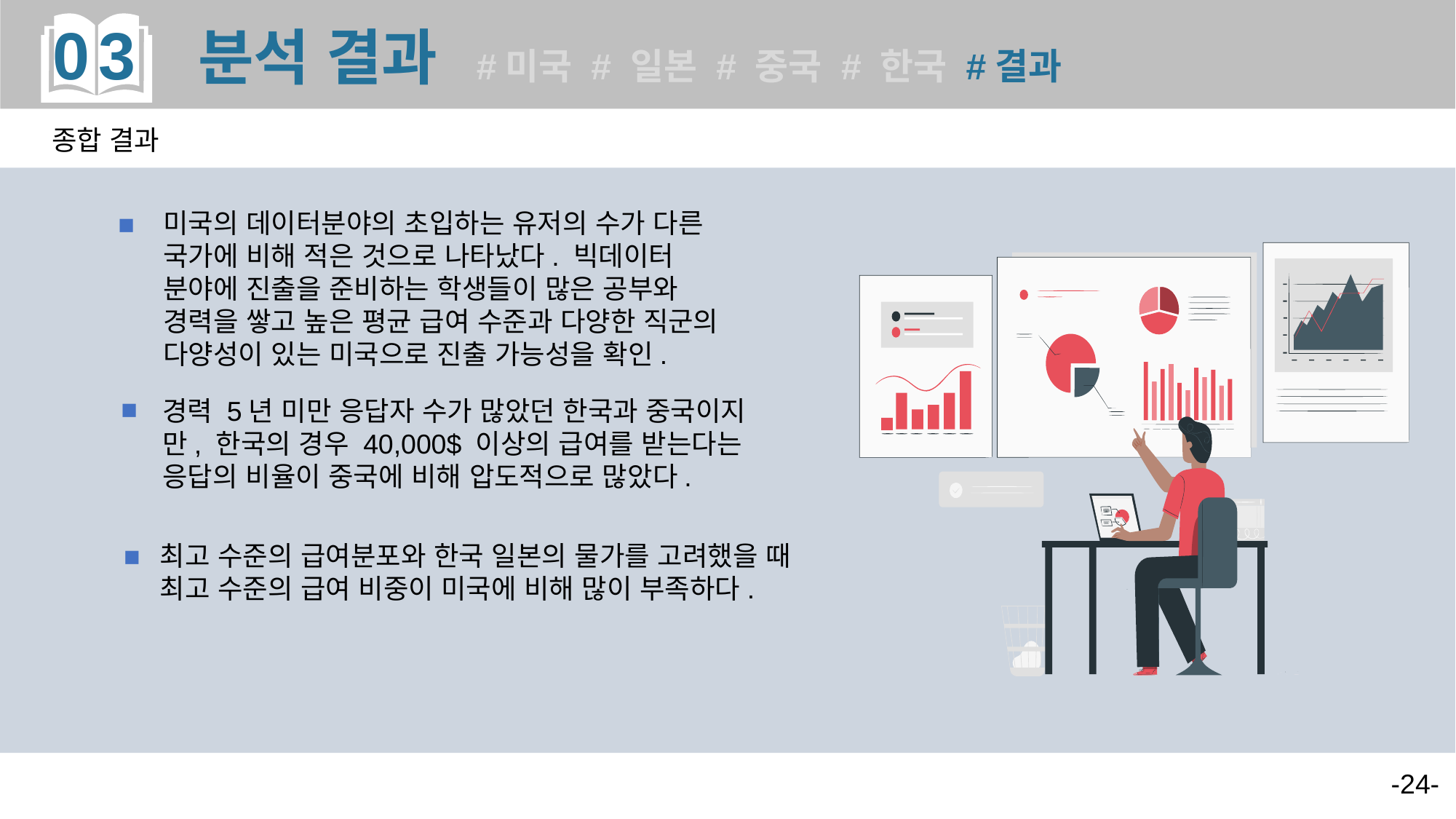

03  분석 결과  #미국 # 일본 # 중국 # 한국 #결과

종합 결과

미국의 데이터분야의 초입하는 유저의 수가 다른 국가에 비해 적은 것으로 나타났다. 빅데이터 분야에 진출을 준비하는 학생들이 많은 공부와 경력을 쌓고 높은 평균 급여 수준과 다양한 직군의 다양성이 있는 미국으로 진출 가능성을 확인.
■

■
경력 5년 미만 응답자 수가 많았던 한국과 중국이지만, 한국의 경우 40,000$ 이상의 급여를 받는다는 응답의 비율이 중국에 비해 압도적으로 많았다.

■
최고 수준의 급여분포와 한국 일본의 물가를 고려했을 때 최고 수준의 급여 비중이 미국에 비해 많이 부족하다.

-24-